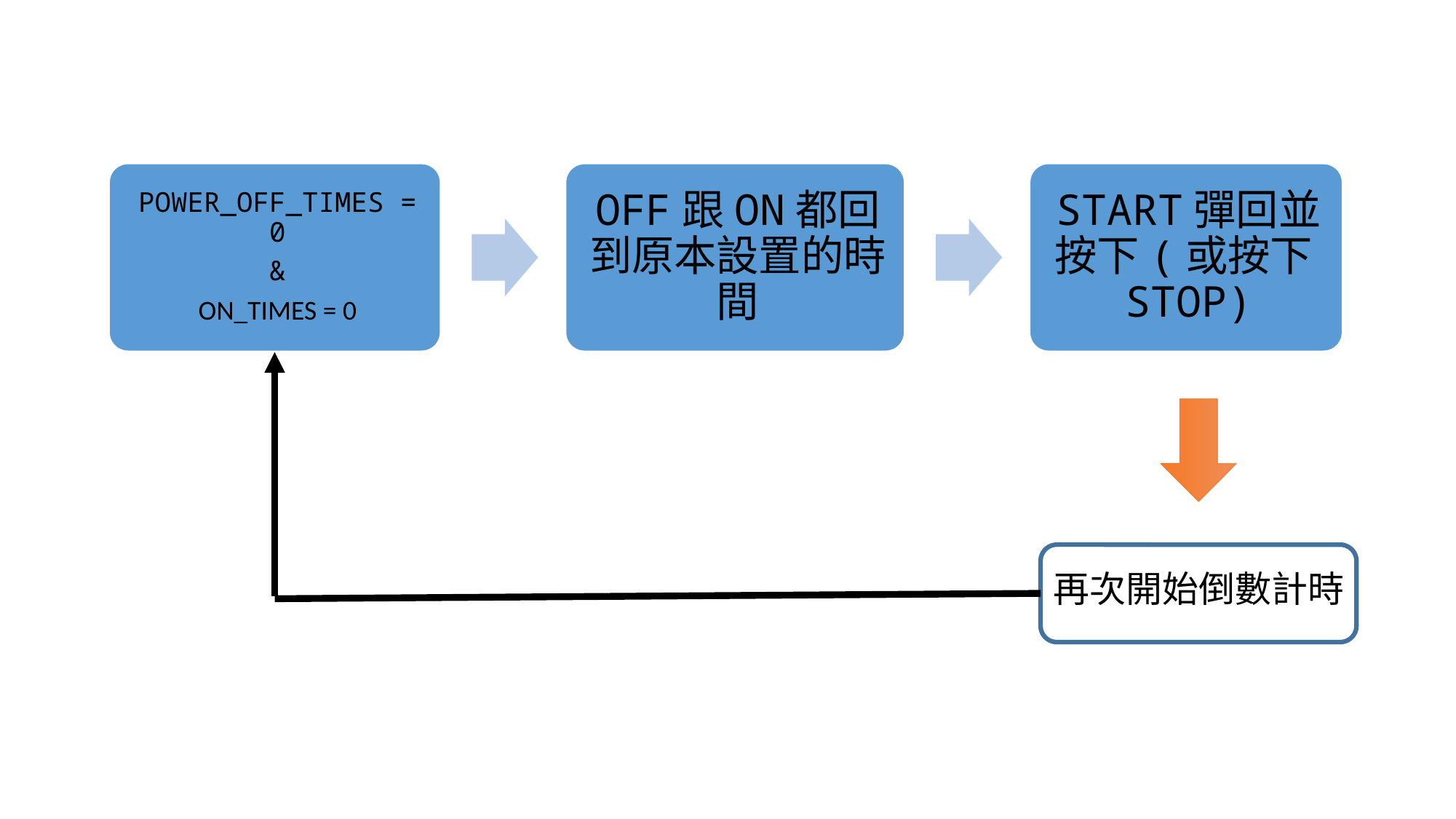

POWER_OFF_TIMES = 0
&
ON_TIMES = 0

OFF跟ON都回到原本設置的時間

START彈回並按下(或按下STOP)

再次開始倒數計時